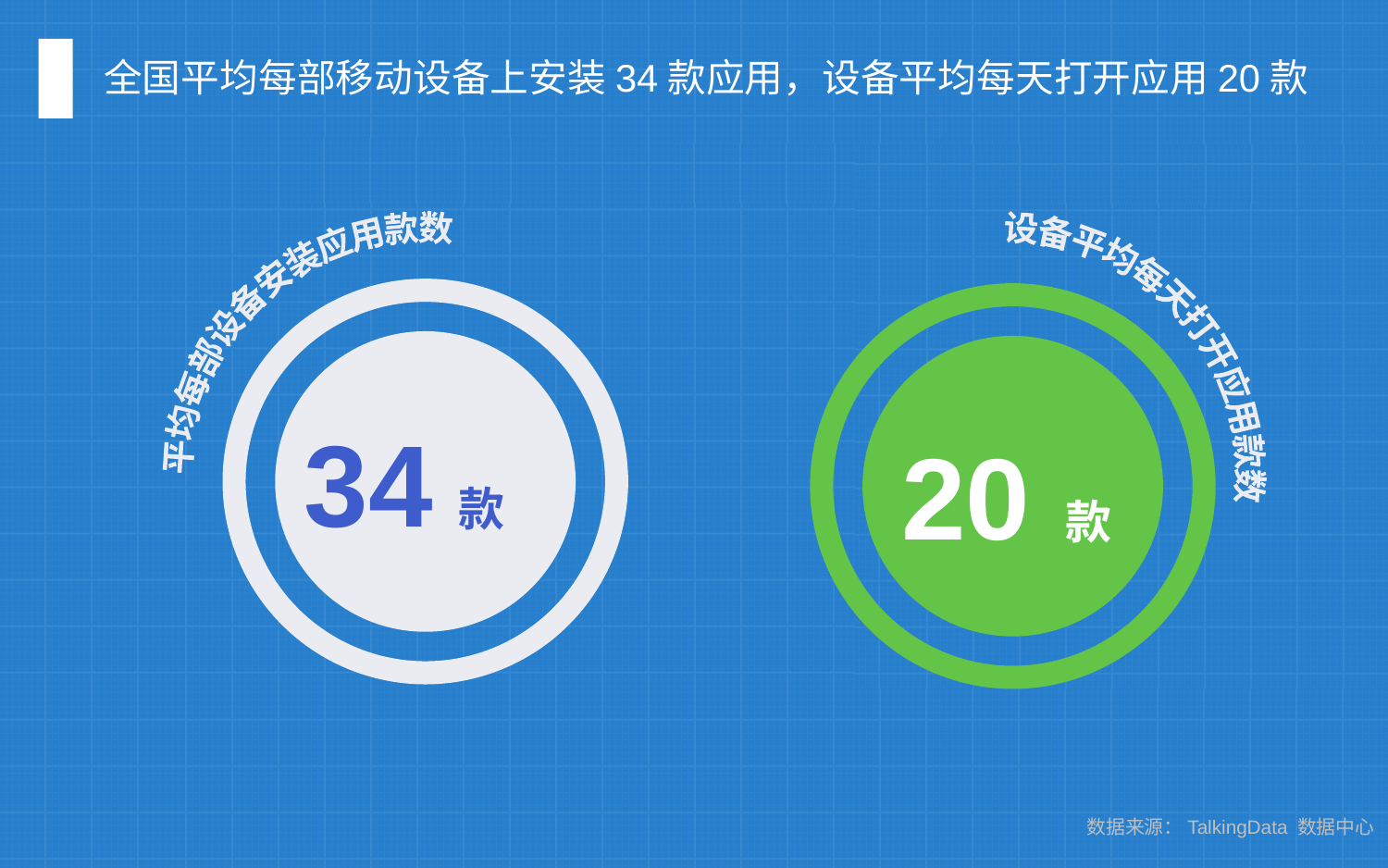

全国平均每部移动设备上安装34款应用，设备平均每天打开应用20款
平均每部设备安装应用款数
设备平均每天打开应用款数

34
20
款
款
数据来源：TalkingData 数据中心